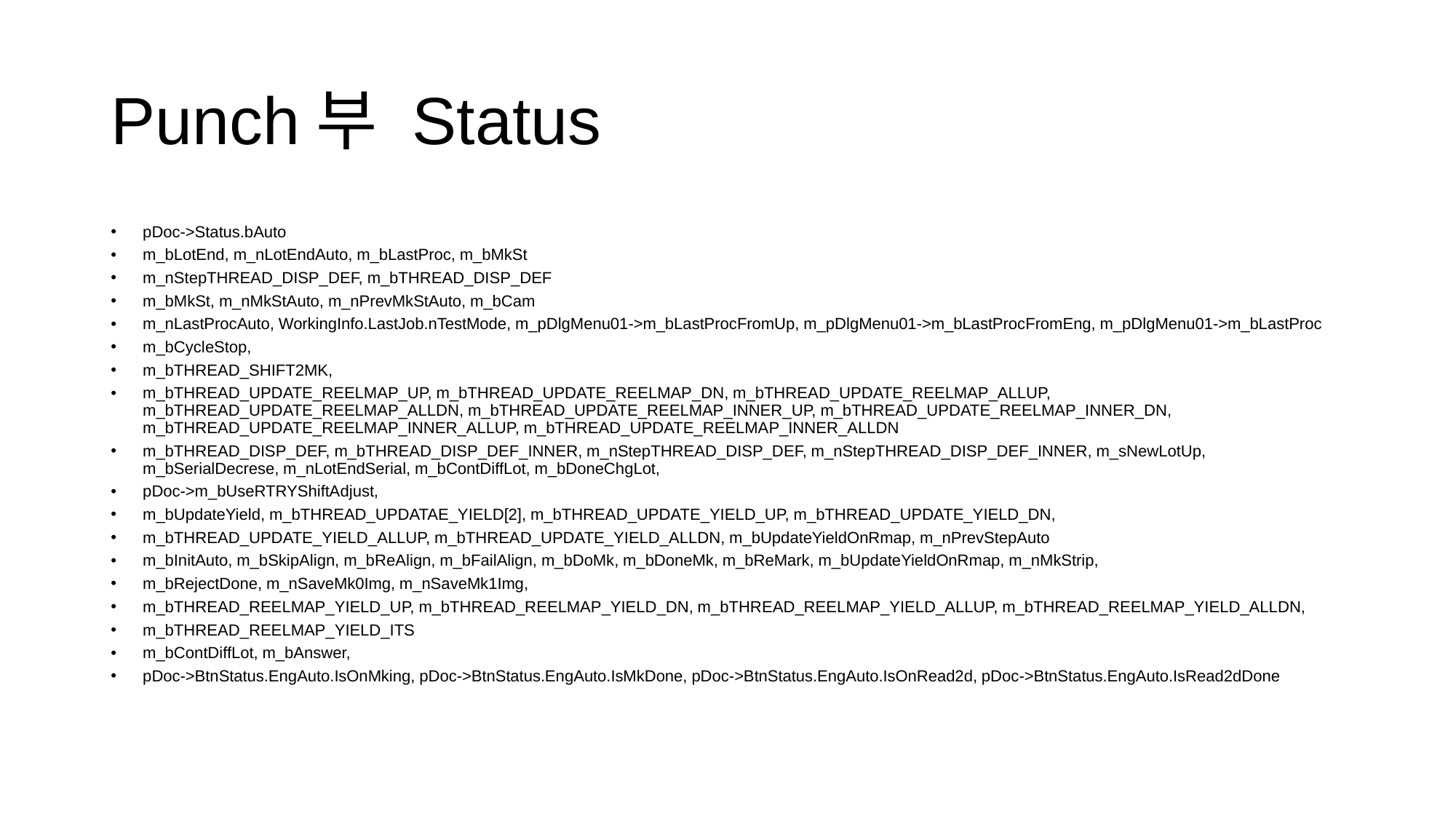

# Punch부 Status
pDoc->Status.bAuto
m_bLotEnd, m_nLotEndAuto, m_bLastProc, m_bMkSt
m_nStepTHREAD_DISP_DEF, m_bTHREAD_DISP_DEF
m_bMkSt, m_nMkStAuto, m_nPrevMkStAuto, m_bCam
m_nLastProcAuto, WorkingInfo.LastJob.nTestMode, m_pDlgMenu01->m_bLastProcFromUp, m_pDlgMenu01->m_bLastProcFromEng, m_pDlgMenu01->m_bLastProc
m_bCycleStop,
m_bTHREAD_SHIFT2MK,
m_bTHREAD_UPDATE_REELMAP_UP, m_bTHREAD_UPDATE_REELMAP_DN, m_bTHREAD_UPDATE_REELMAP_ALLUP, m_bTHREAD_UPDATE_REELMAP_ALLDN, m_bTHREAD_UPDATE_REELMAP_INNER_UP, m_bTHREAD_UPDATE_REELMAP_INNER_DN, m_bTHREAD_UPDATE_REELMAP_INNER_ALLUP, m_bTHREAD_UPDATE_REELMAP_INNER_ALLDN
m_bTHREAD_DISP_DEF, m_bTHREAD_DISP_DEF_INNER, m_nStepTHREAD_DISP_DEF, m_nStepTHREAD_DISP_DEF_INNER, m_sNewLotUp, m_bSerialDecrese, m_nLotEndSerial, m_bContDiffLot, m_bDoneChgLot,
pDoc->m_bUseRTRYShiftAdjust,
m_bUpdateYield, m_bTHREAD_UPDATAE_YIELD[2], m_bTHREAD_UPDATE_YIELD_UP, m_bTHREAD_UPDATE_YIELD_DN,
m_bTHREAD_UPDATE_YIELD_ALLUP, m_bTHREAD_UPDATE_YIELD_ALLDN, m_bUpdateYieldOnRmap, m_nPrevStepAuto
m_bInitAuto, m_bSkipAlign, m_bReAlign, m_bFailAlign, m_bDoMk, m_bDoneMk, m_bReMark, m_bUpdateYieldOnRmap, m_nMkStrip,
m_bRejectDone, m_nSaveMk0Img, m_nSaveMk1Img,
m_bTHREAD_REELMAP_YIELD_UP, m_bTHREAD_REELMAP_YIELD_DN, m_bTHREAD_REELMAP_YIELD_ALLUP, m_bTHREAD_REELMAP_YIELD_ALLDN,
m_bTHREAD_REELMAP_YIELD_ITS
m_bContDiffLot, m_bAnswer,
pDoc->BtnStatus.EngAuto.IsOnMking, pDoc->BtnStatus.EngAuto.IsMkDone, pDoc->BtnStatus.EngAuto.IsOnRead2d, pDoc->BtnStatus.EngAuto.IsRead2dDone